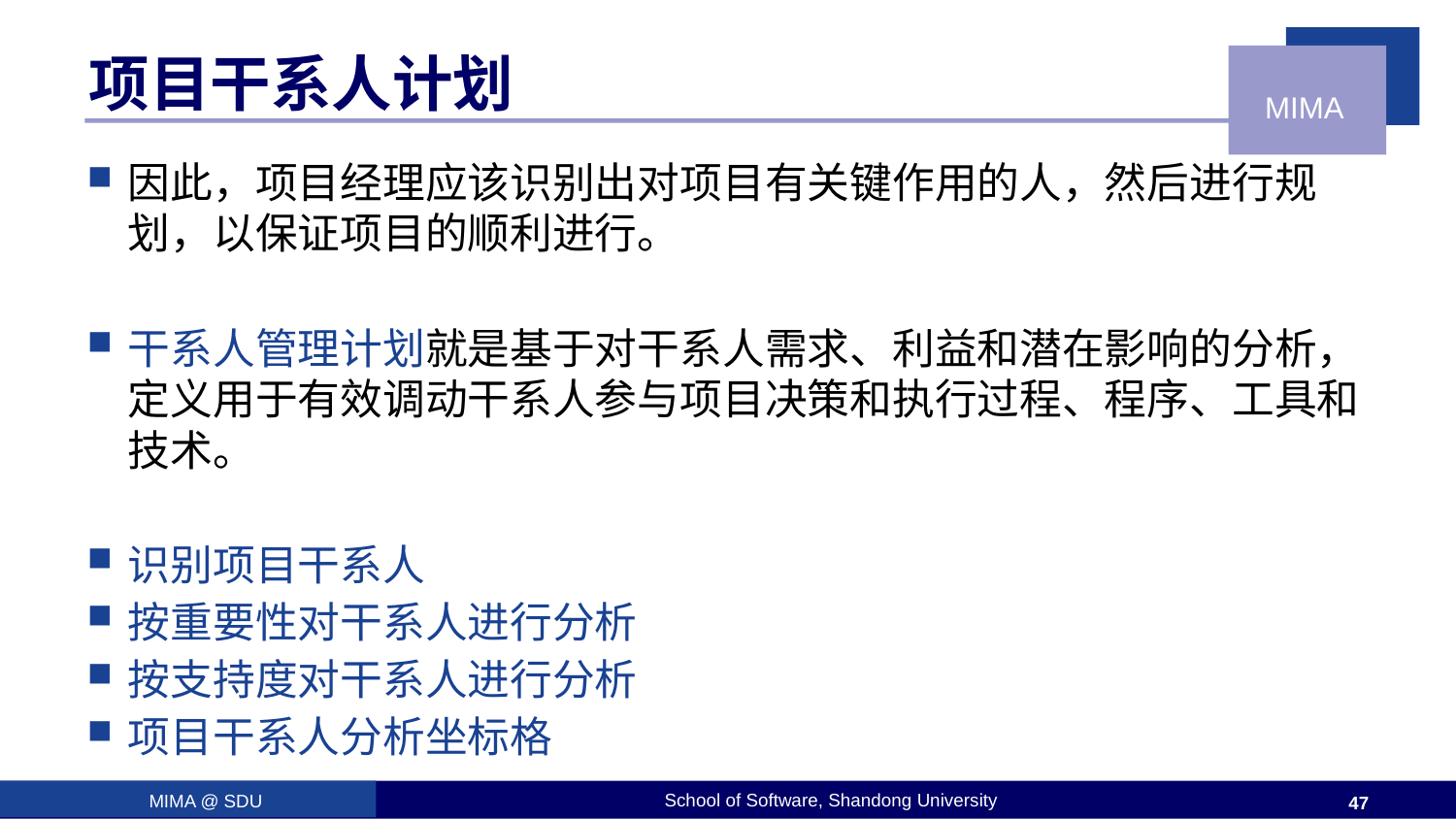

# 项目干系人计划
因此，项目经理应该识别出对项目有关键作用的人，然后进行规划，以保证项目的顺利进行。

干系人管理计划就是基于对干系人需求、利益和潜在影响的分析，定义用于有效调动干系人参与项目决策和执行过程、程序、工具和技术。

识别项目干系人
按重要性对干系人进行分析
按支持度对干系人进行分析
项目干系人分析坐标格